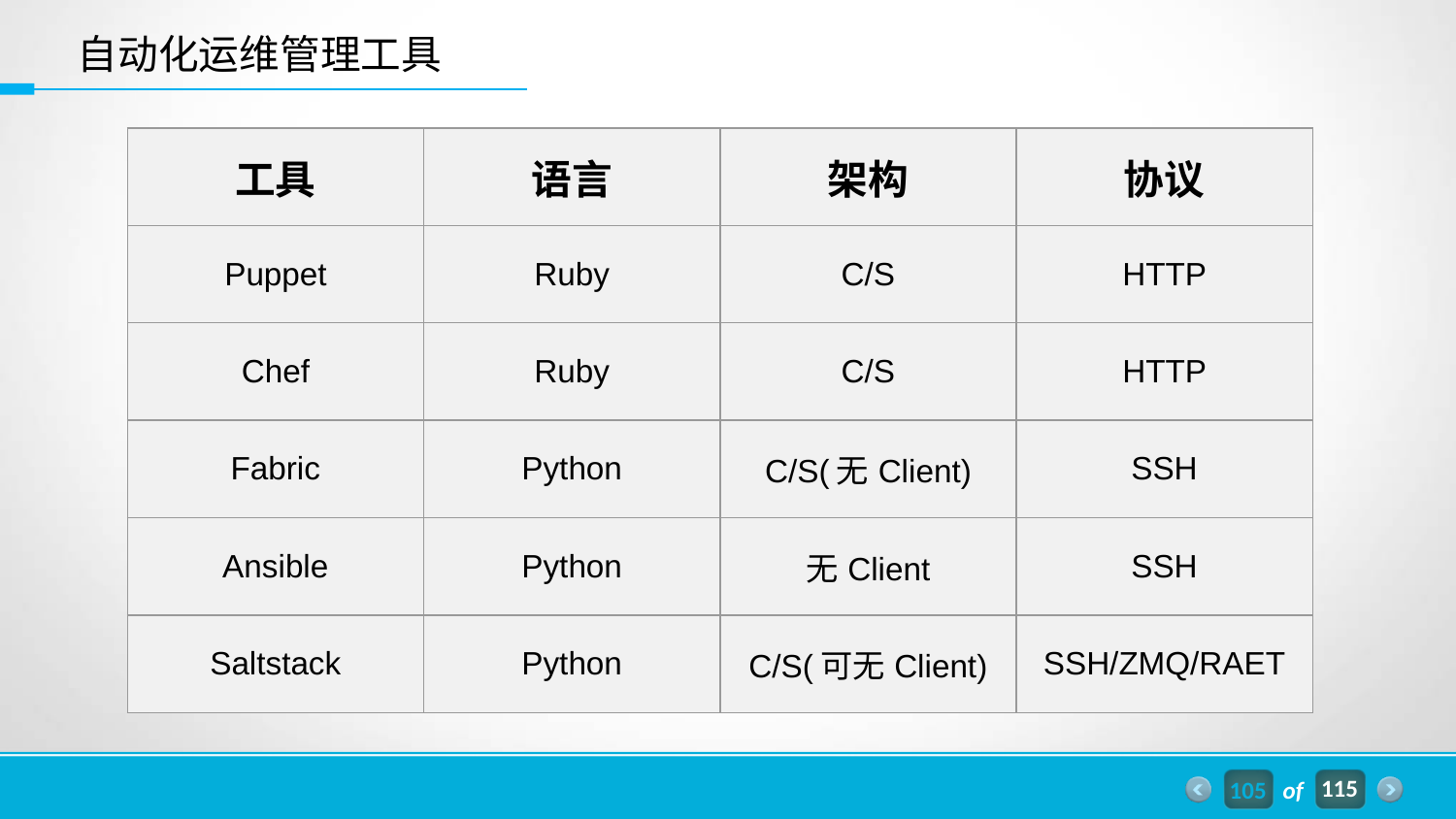

自动化运维管理工具

| 工具 | 语言 | 架构 | 协议 |
| --- | --- | --- | --- |
| Puppet | Ruby | C/S | HTTP |
| Chef | Ruby | C/S | HTTP |
| Fabric | Python | C/S(无Client) | SSH |
| Ansible | Python | 无Client | SSH |
| Saltstack | Python | C/S(可无Client) | SSH/ZMQ/RAET |
105